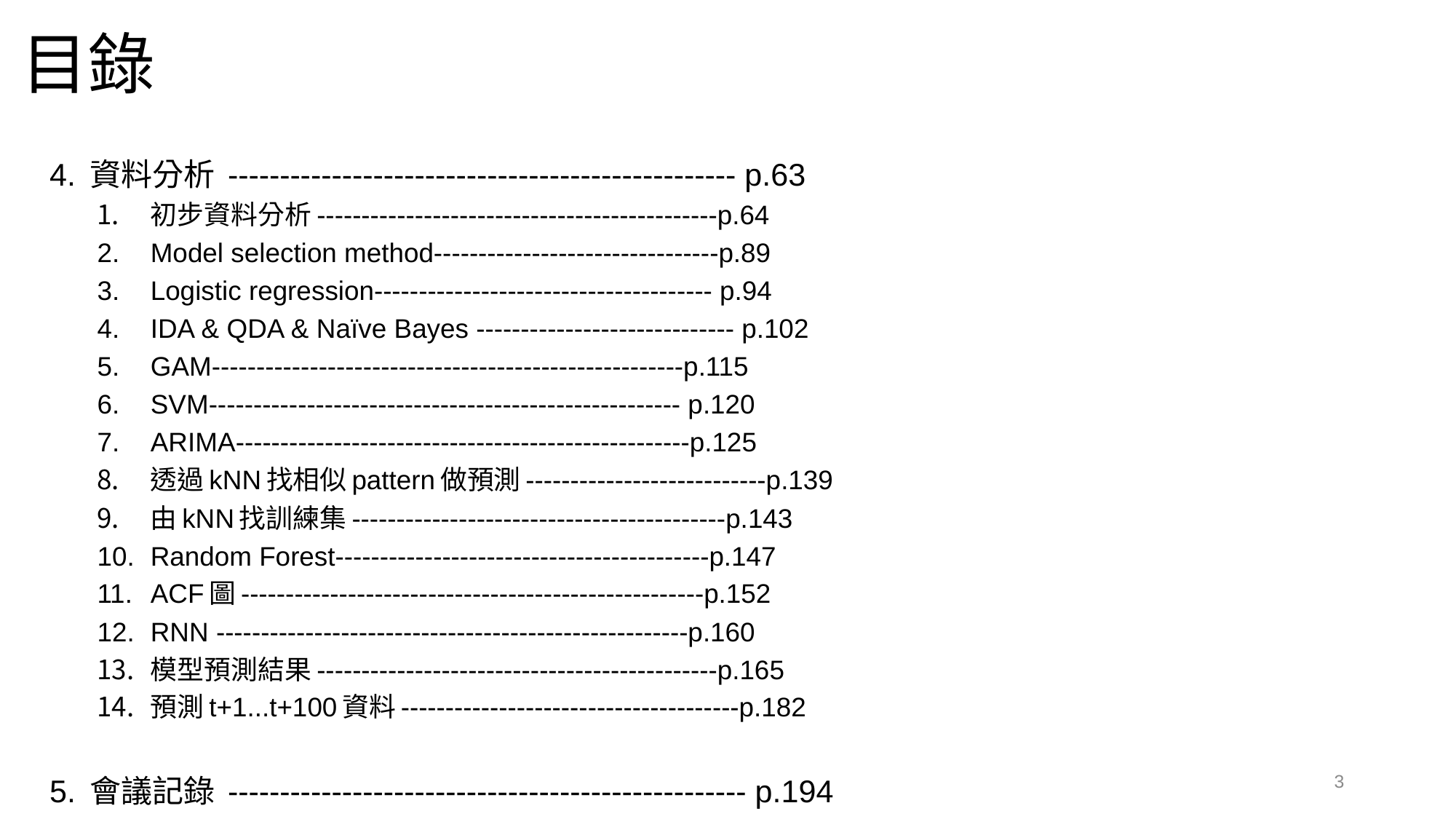

# 目錄
4. 資料分析 ------------------------------------------------- p.63
初步資料分析---------------------------------------------p.64
Model selection method--------------------------------p.89
Logistic regression-------------------------------------- p.94
IDA & QDA & Naïve Bayes ----------------------------- p.102
GAM-----------------------------------------------------p.115
SVM----------------------------------------------------- p.120
ARIMA---------------------------------------------------p.125
透過kNN找相似pattern做預測---------------------------p.139
由kNN找訓練集------------------------------------------p.143
Random Forest------------------------------------------p.147
ACF圖----------------------------------------------------p.152
RNN -----------------------------------------------------p.160
模型預測結果---------------------------------------------p.165
預測t+1...t+100資料--------------------------------------p.182
5. 會議記錄 -------------------------------------------------- p.194
3